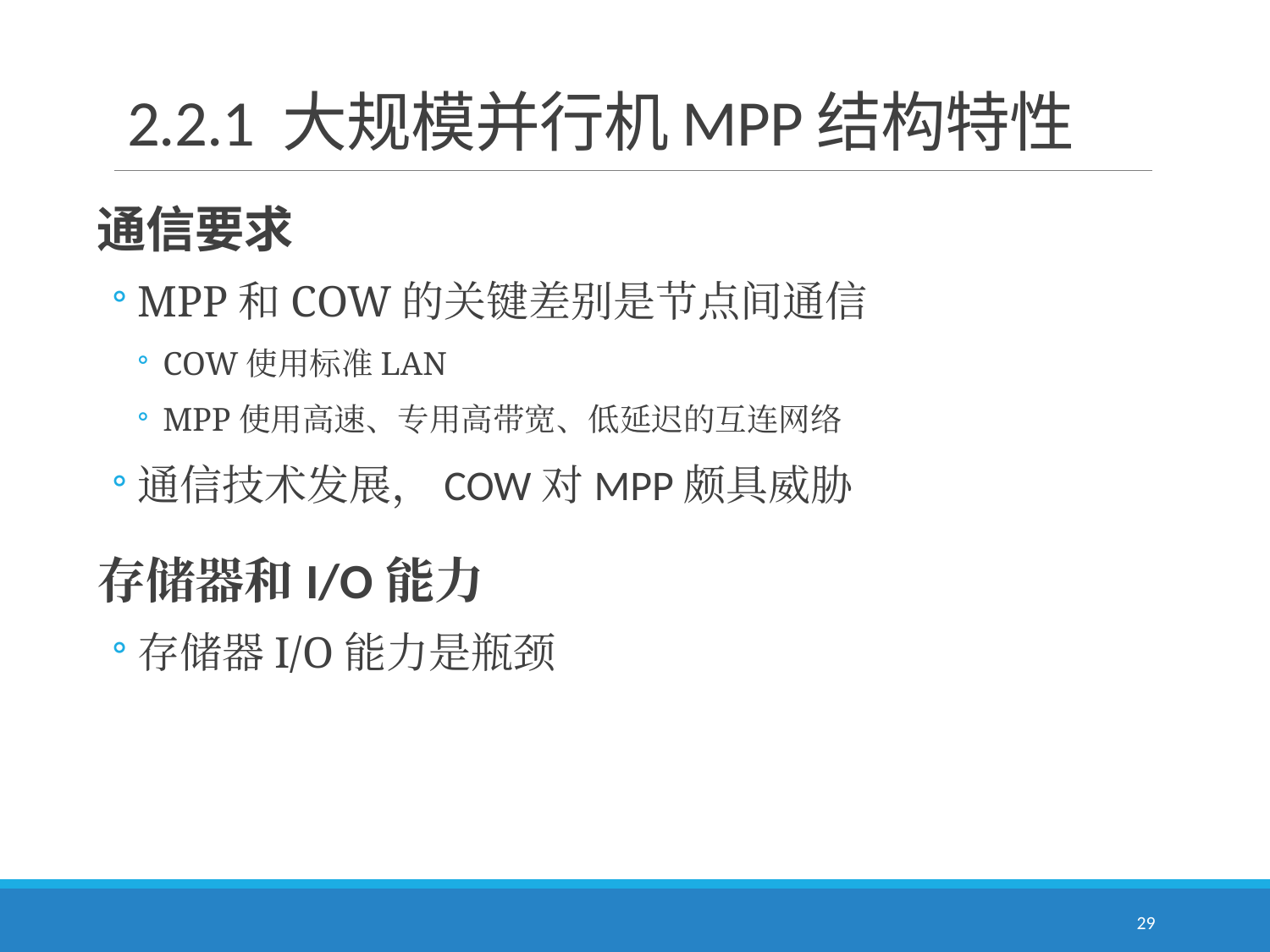

# 2.2.1 大规模并行机MPP结构特性
通信要求
MPP和COW的关键差别是节点间通信
COW使用标准LAN
MPP使用高速、专用高带宽、低延迟的互连网络
通信技术发展，COW对MPP颇具威胁
存储器和I/O能力
存储器I/O能力是瓶颈
29